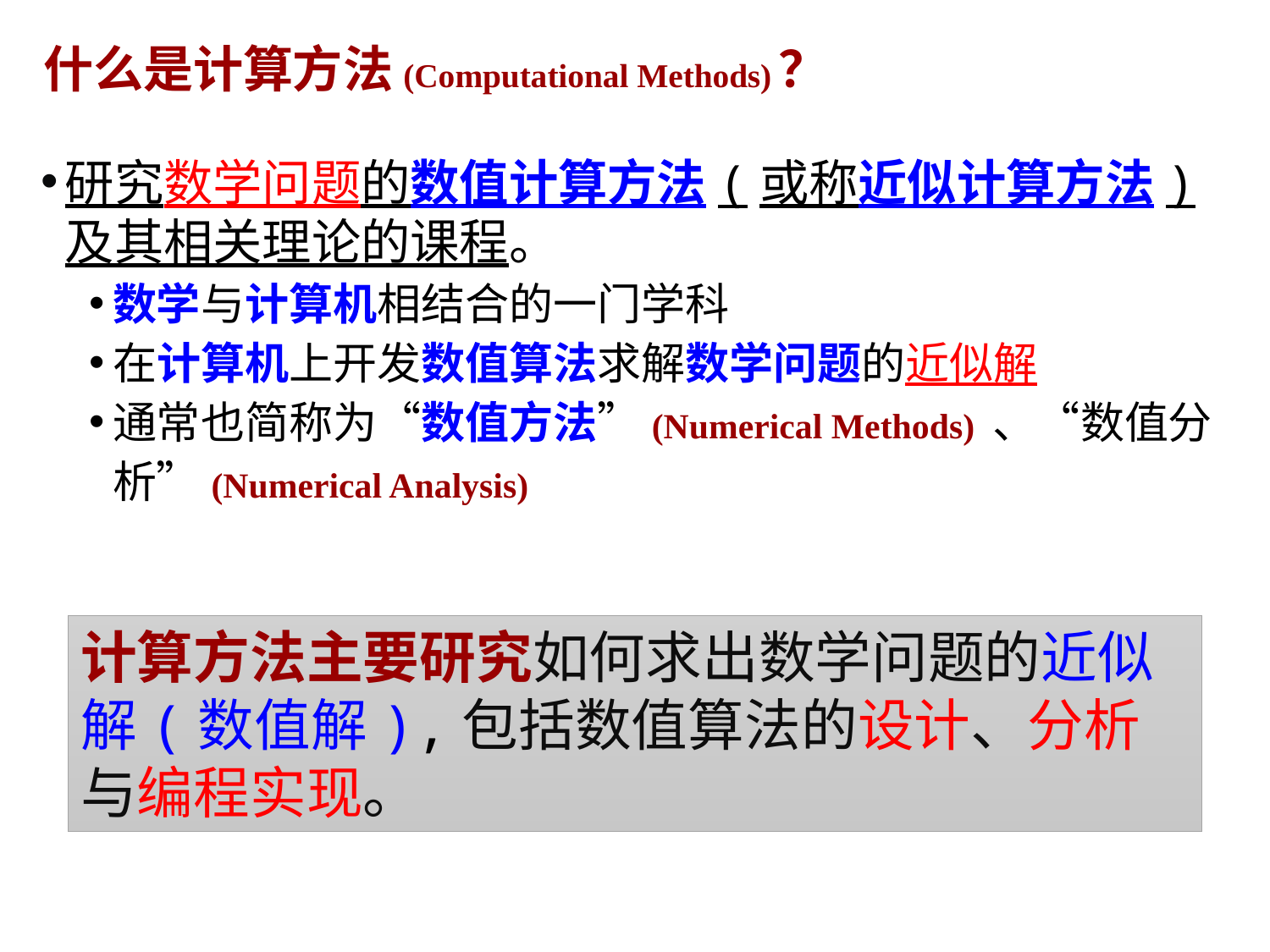

# 什么是计算方法(Computational Methods)？
研究数学问题的数值计算方法(或称近似计算方法)及其相关理论的课程。
数学与计算机相结合的一门学科
在计算机上开发数值算法求解数学问题的近似解
通常也简称为“数值方法”(Numerical Methods) 、“数值分析”(Numerical Analysis)
计算方法主要研究如何求出数学问题的近似解(数值解),包括数值算法的设计、分析与编程实现。